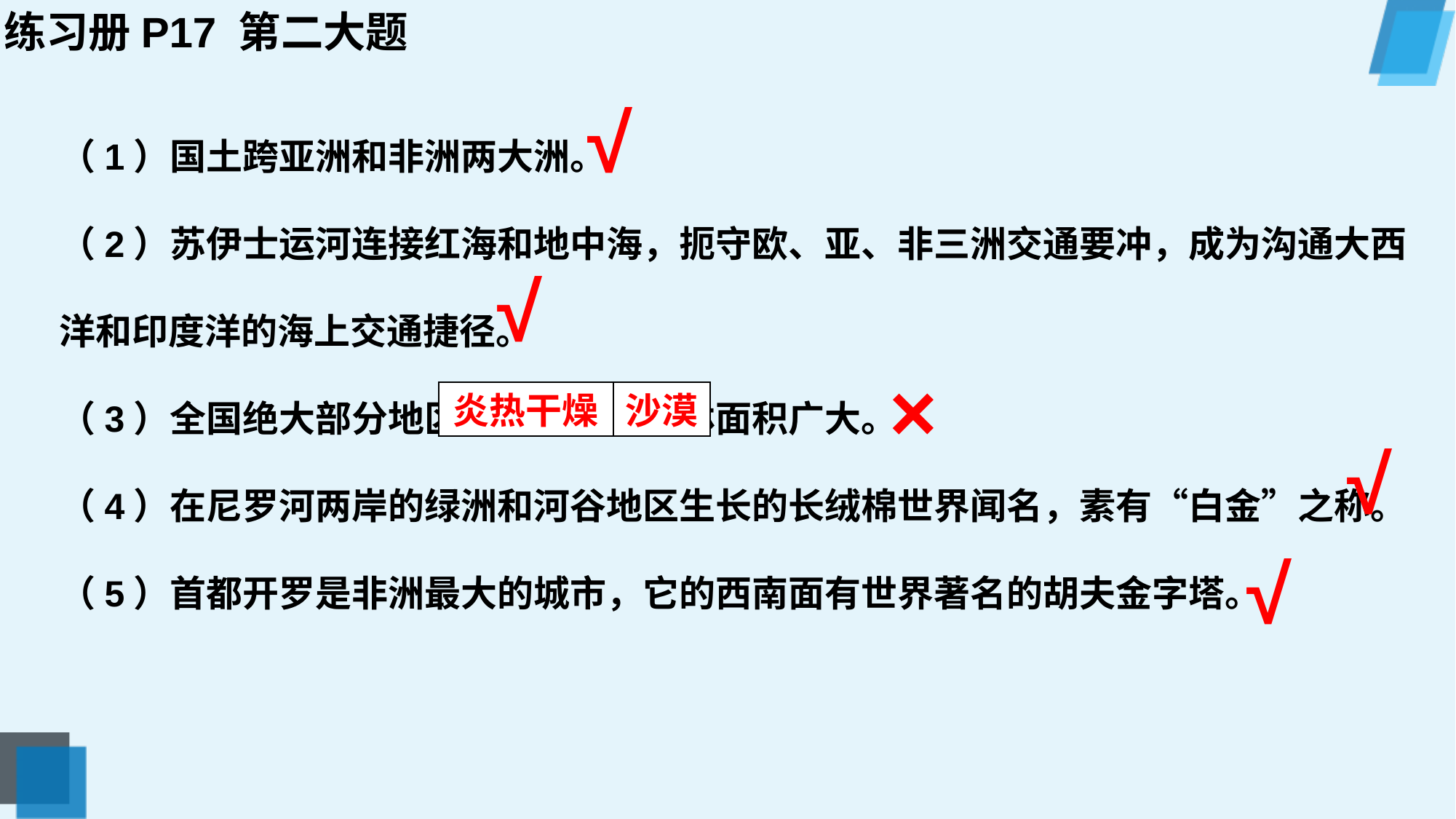

练习册P17 第二大题
（1）国土跨亚洲和非洲两大洲。
（2）苏伊士运河连接红海和地中海，扼守欧、亚、非三洲交通要冲，成为沟通大西洋和印度洋的海上交通捷径。
（3）全国绝大部分地区温暖湿润，森林面积广大。
（4）在尼罗河两岸的绿洲和河谷地区生长的长绒棉世界闻名，素有“白金”之称。
（5）首都开罗是非洲最大的城市，它的西南面有世界著名的胡夫金字塔。
√
√
×
炎热干燥
沙漠
√
√